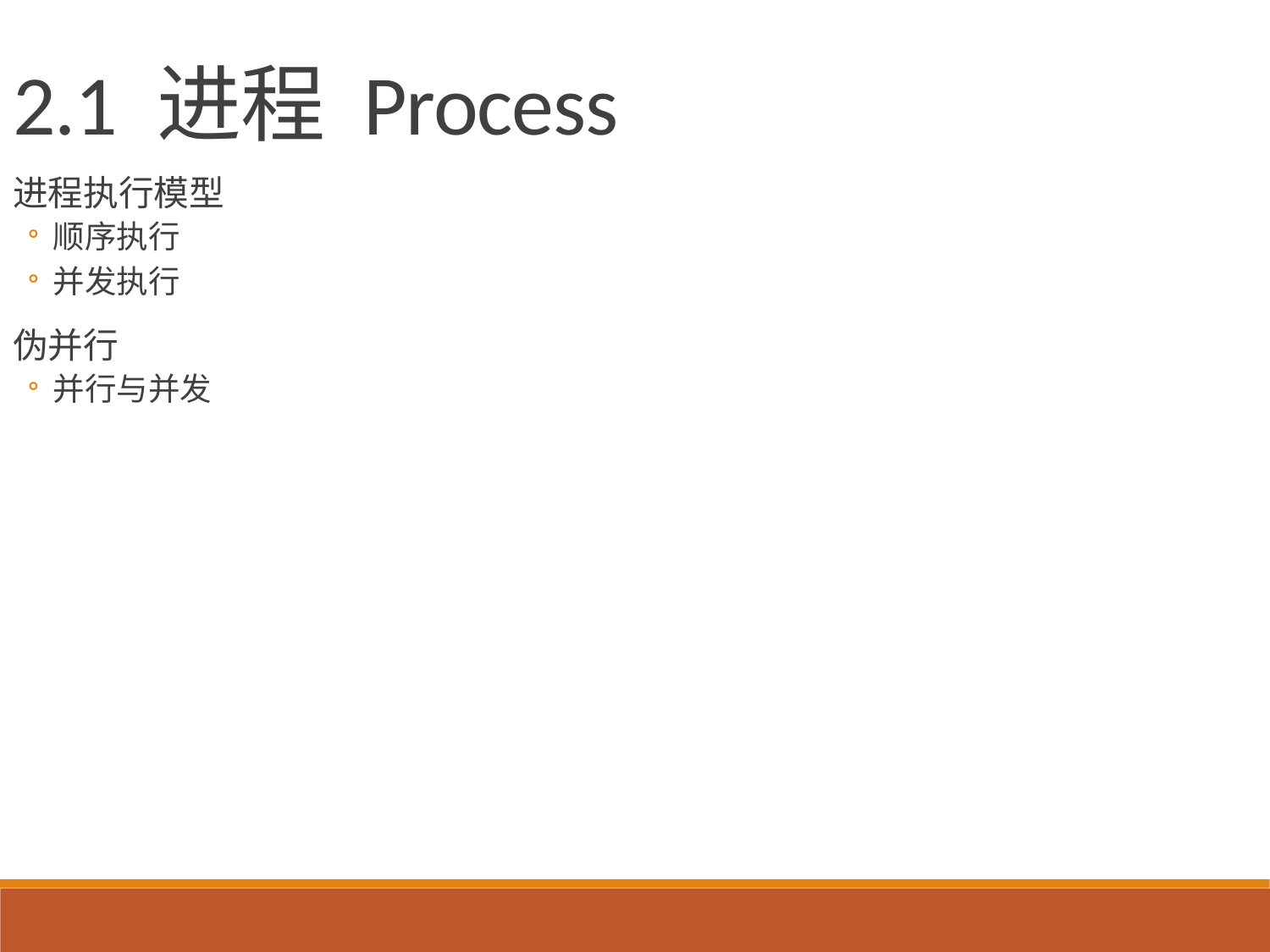

2.1 进程 Process
进程执行模型
顺序执行
并发执行
伪并行
并行与并发